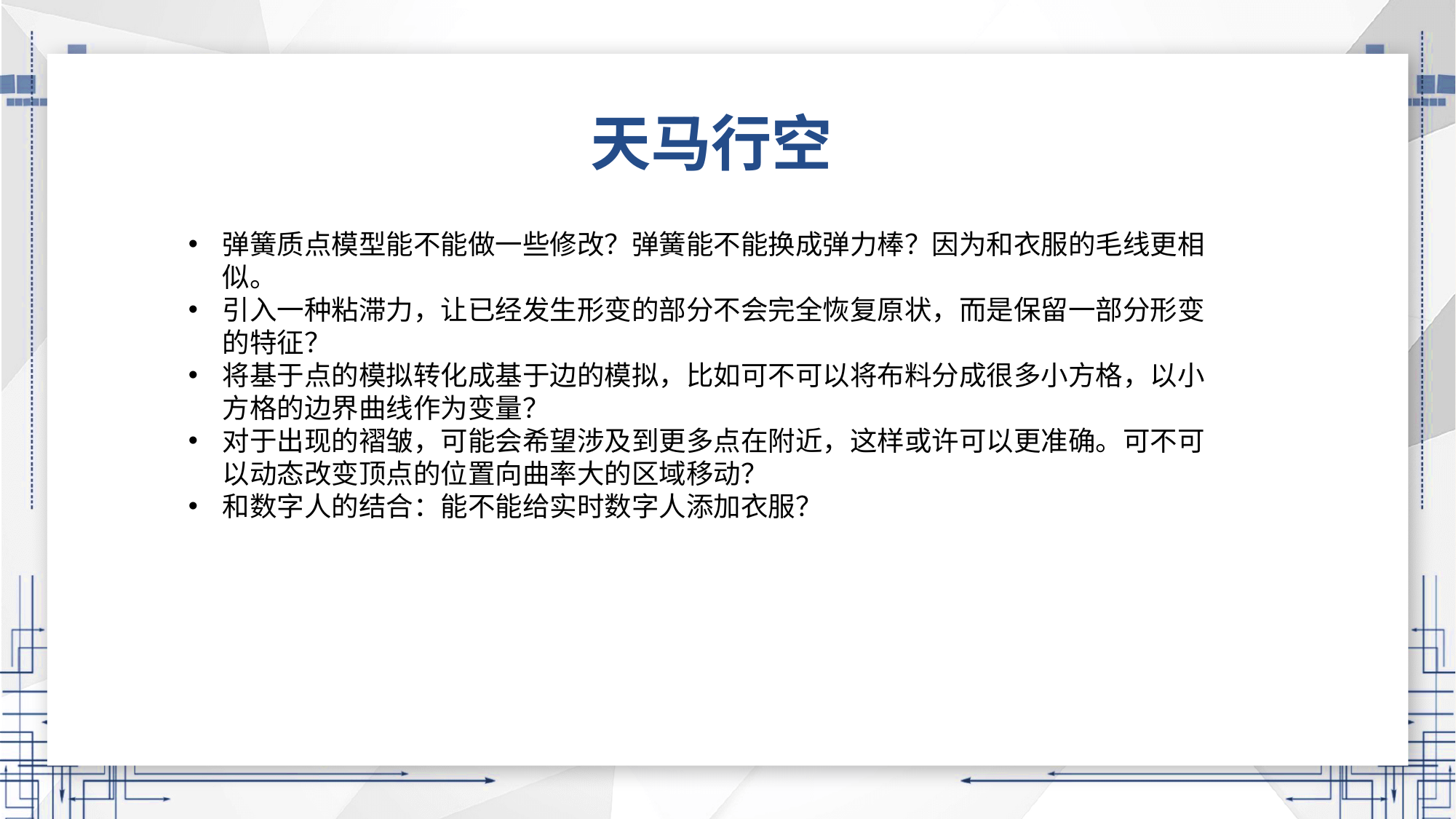

天马行空
弹簧质点模型能不能做一些修改？弹簧能不能换成弹力棒？因为和衣服的毛线更相似。
引入一种粘滞力，让已经发生形变的部分不会完全恢复原状，而是保留一部分形变的特征？
将基于点的模拟转化成基于边的模拟，比如可不可以将布料分成很多小方格，以小方格的边界曲线作为变量？
对于出现的褶皱，可能会希望涉及到更多点在附近，这样或许可以更准确。可不可以动态改变顶点的位置向曲率大的区域移动？
和数字人的结合：能不能给实时数字人添加衣服？